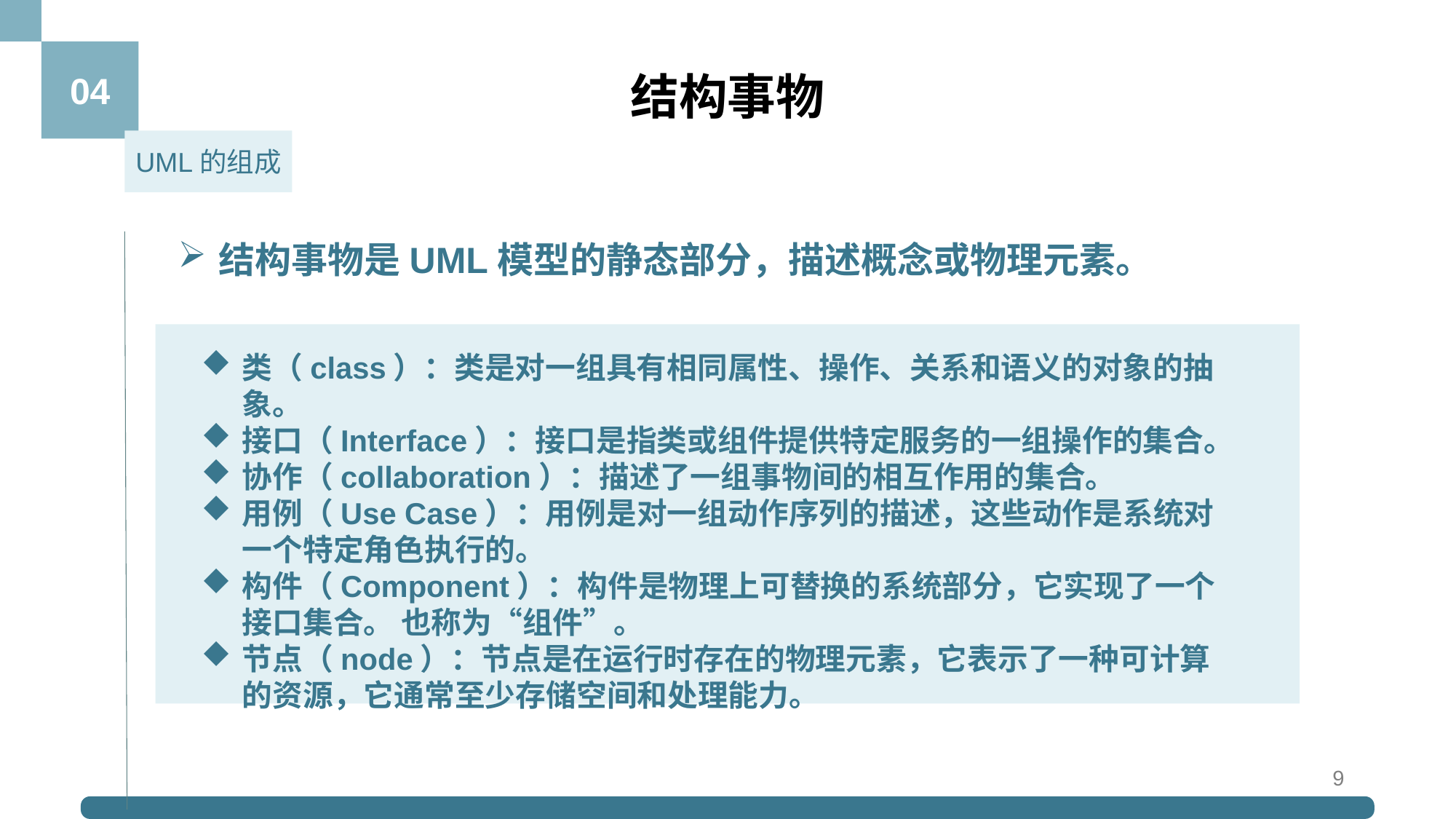

04
结构事物
UML的组成
类（class）：类是对一组具有相同属性、操作、关系和语义的对象的抽象。
接口（Interface）：接口是指类或组件提供特定服务的一组操作的集合。
协作（collaboration）：描述了一组事物间的相互作用的集合。
用例（Use Case）：用例是对一组动作序列的描述，这些动作是系统对一个特定角色执行的。
构件（Component）：构件是物理上可替换的系统部分，它实现了一个接口集合。 也称为“组件”。
节点（node）：节点是在运行时存在的物理元素，它表示了一种可计算的资源，它通常至少存储空间和处理能力。
结构事物是UML模型的静态部分，描述概念或物理元素。

9